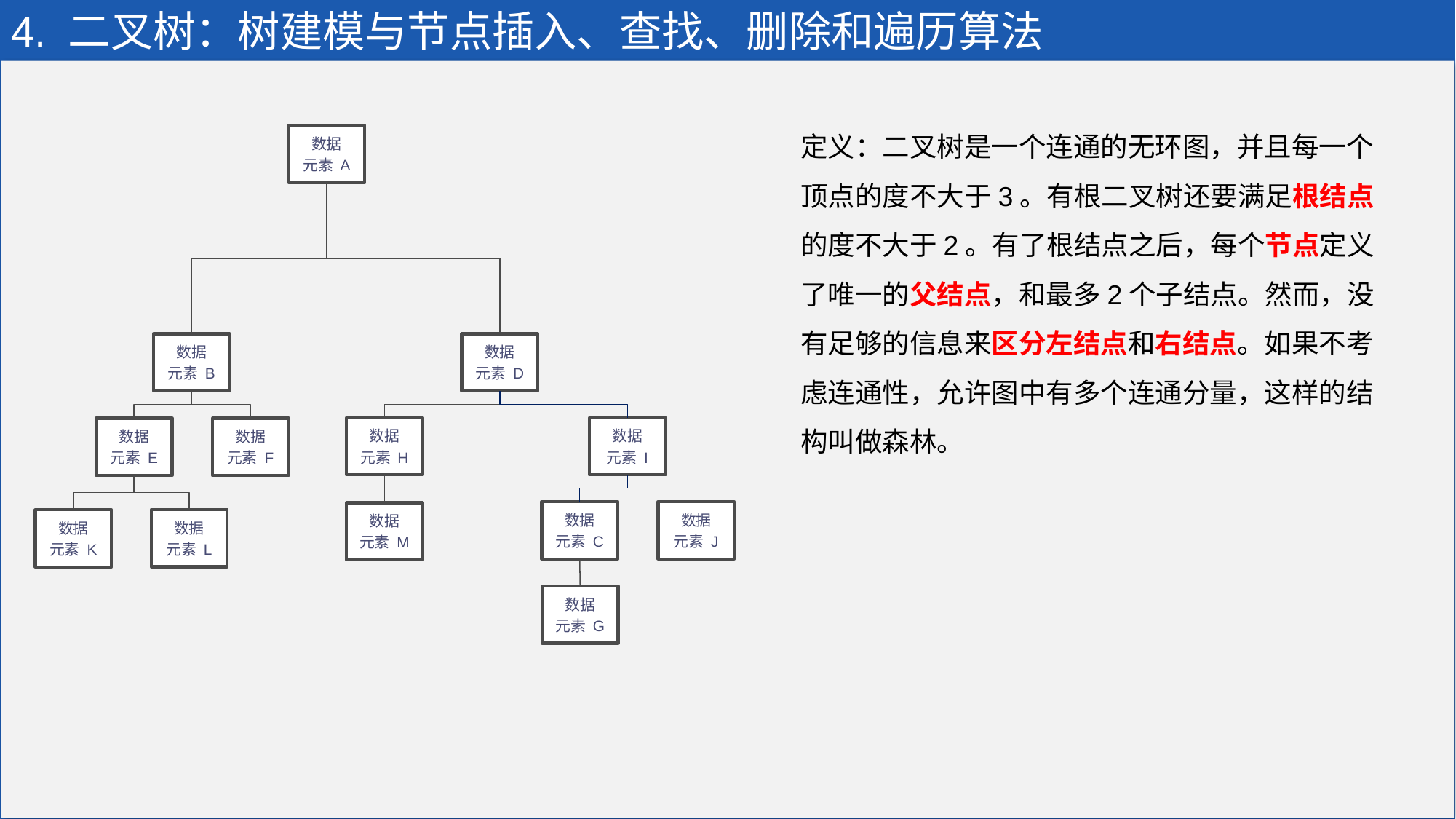

# 4. 二叉树：树建模与节点插入、查找、删除和遍历算法
定义：二叉树是一个连通的无环图，并且每一个顶点的度不大于3。有根二叉树还要满足根结点的度不大于2。有了根结点之后，每个节点定义了唯一的父结点，和最多2个子结点。然而，没有足够的信息来区分左结点和右结点。如果不考虑连通性，允许图中有多个连通分量，这样的结构叫做森林。
数据
元素 A
数据
元素 B
数据
元素 D
数据
元素 H
数据
元素 I
数据
元素 E
数据
元素 F
数据
元素 C
数据
元素 J
数据
元素 M
数据
元素 L
数据
元素 K
数据
元素 G